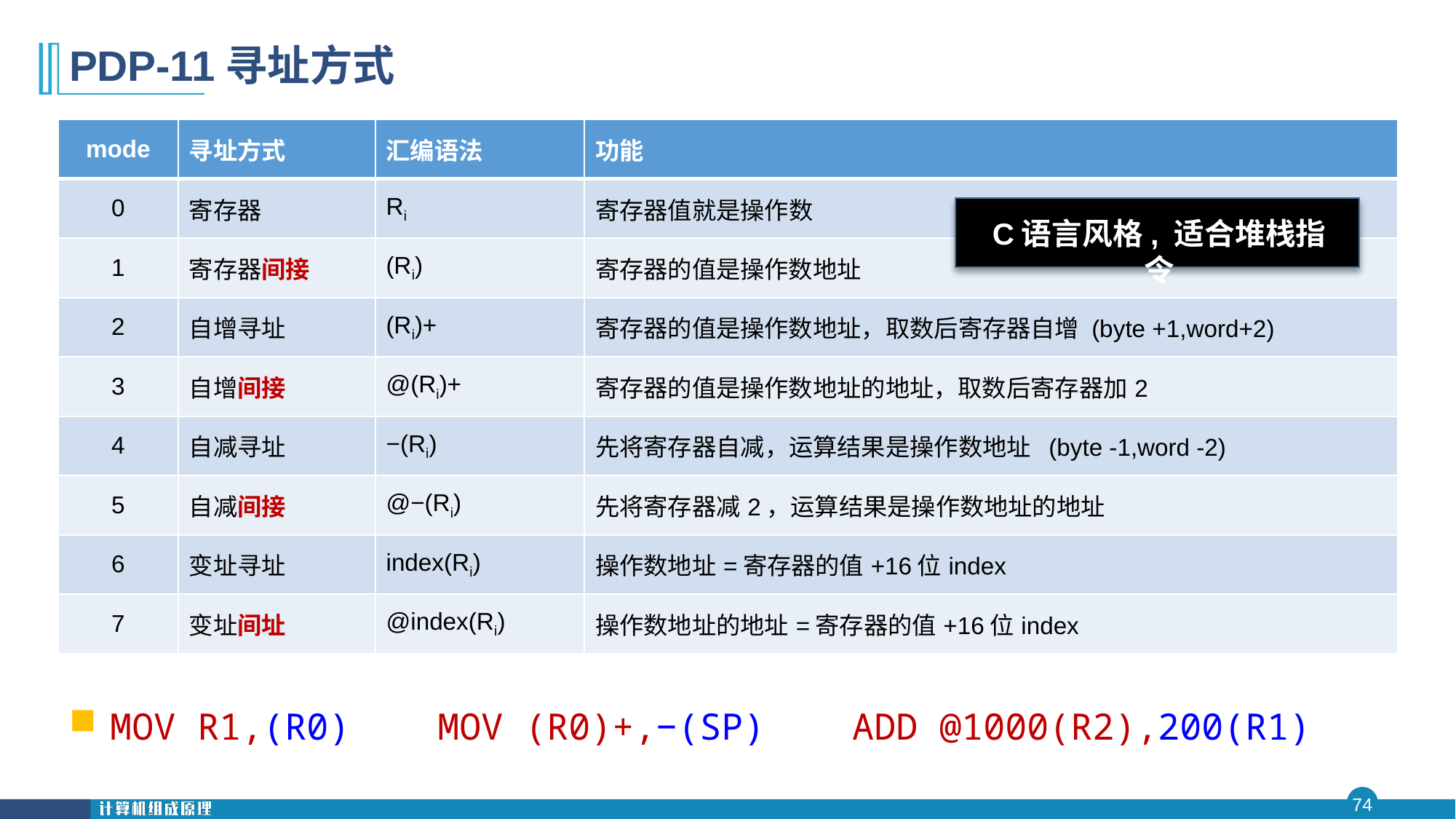

# PDP-11寻址方式
| mode | 寻址方式 | 汇编语法 | 功能 |
| --- | --- | --- | --- |
| 0 | 寄存器 | Ri | 寄存器值就是操作数 |
| 1 | 寄存器间接 | (Ri) | 寄存器的值是操作数地址 |
| 2 | 自增寻址 | (Ri)+ | 寄存器的值是操作数地址，取数后寄存器自增 (byte +1,word+2) |
| 3 | 自增间接 | @(Ri)+ | 寄存器的值是操作数地址的地址，取数后寄存器加2 |
| 4 | 自减寻址 | −(Ri) | 先将寄存器自减，运算结果是操作数地址 (byte -1,word -2) |
| 5 | 自减间接 | @−(Ri) | 先将寄存器减2，运算结果是操作数地址的地址 |
| 6 | 变址寻址 | index(Ri) | 操作数地址=寄存器的值+16位index |
| 7 | 变址间址 | @index(Ri) | 操作数地址的地址=寄存器的值+16位index |

C语言风格, 适合堆栈指令
MOV R1,(R0)    MOV (R0)+,−(SP)    ADD @1000(R2),200(R1)